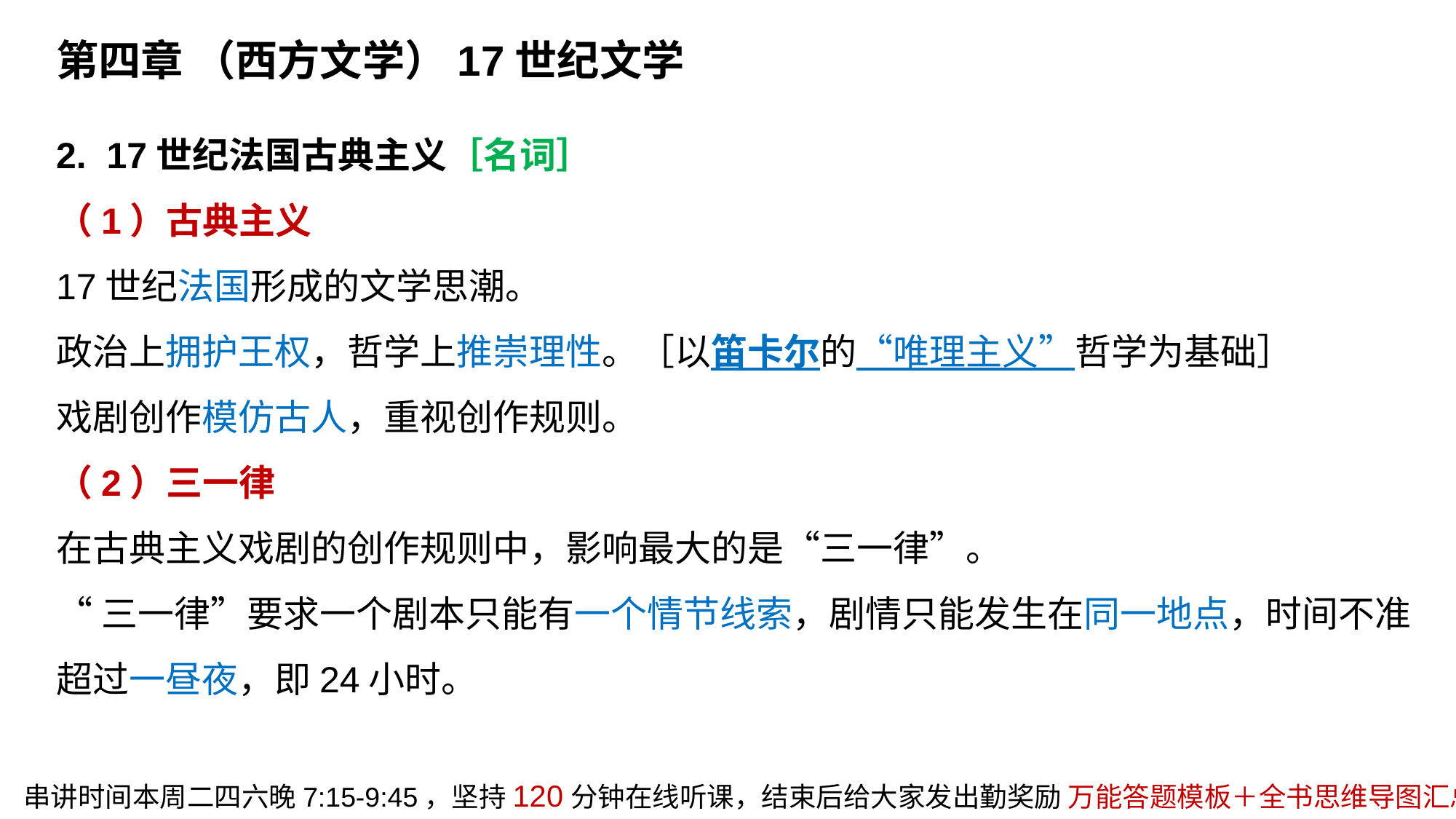

第四章 （西方文学）17世纪文学
2.  17世纪法国古典主义［名词］
（1）古典主义
17世纪法国形成的文学思潮。
政治上拥护王权，哲学上推崇理性。［以笛卡尔的“唯理主义”哲学为基础］
戏剧创作模仿古人，重视创作规则。
（2）三一律
在古典主义戏剧的创作规则中，影响最大的是“三一律”。
“三一律”要求一个剧本只能有一个情节线索，剧情只能发生在同一地点，时间不准超过一昼夜，即24小时。